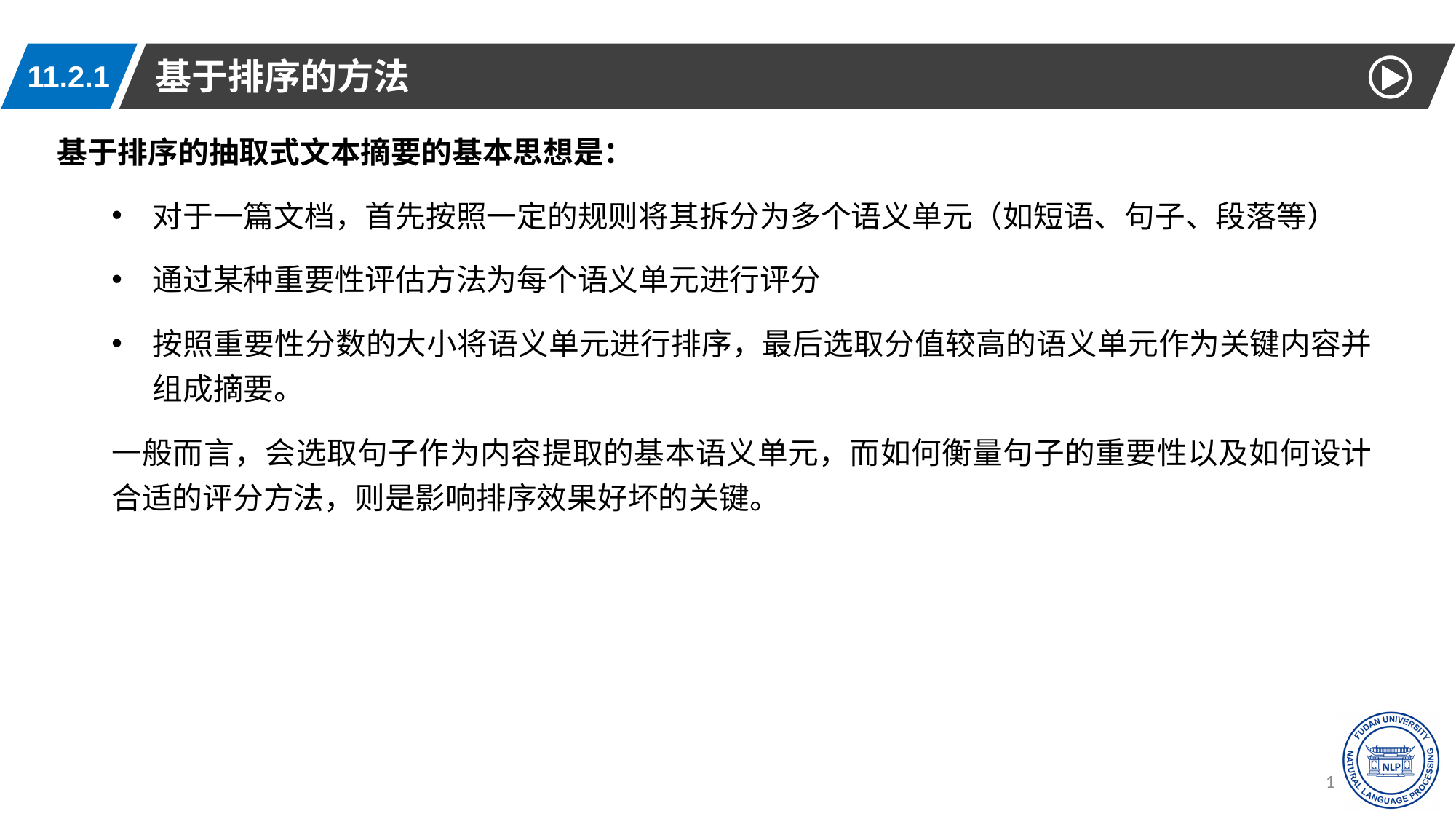

基于排序的方法
11.2.1

基于排序的抽取式文本摘要的基本思想是：
对于一篇文档，首先按照一定的规则将其拆分为多个语义单元（如短语、句子、段落等）
通过某种重要性评估方法为每个语义单元进行评分
按照重要性分数的大小将语义单元进行排序，最后选取分值较高的语义单元作为关键内容并组成摘要。
一般而言，会选取句子作为内容提取的基本语义单元，而如何衡量句子的重要性以及如何设计合适的评分方法，则是影响排序效果好坏的关键。
14